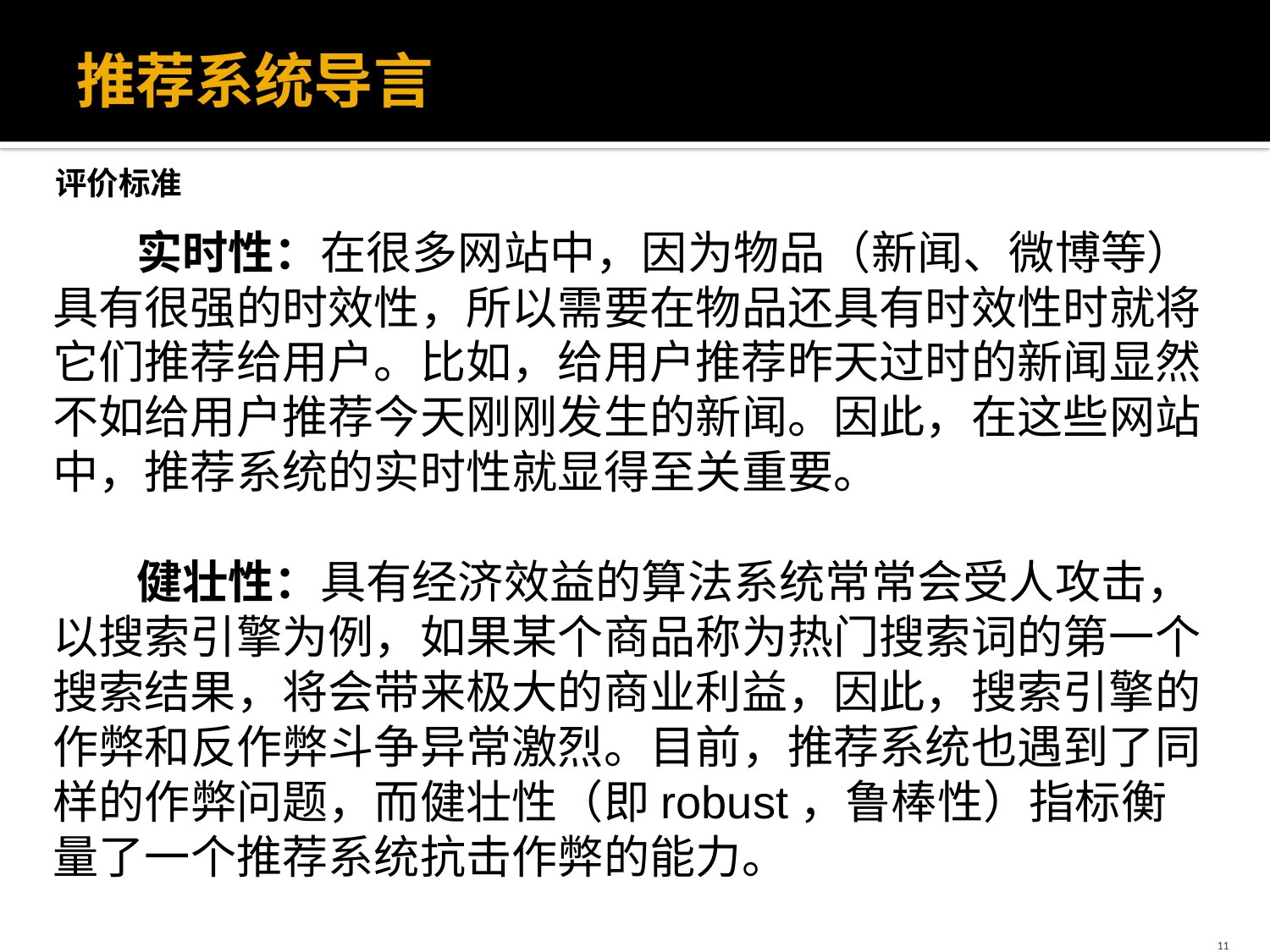

# 推荐系统导言
评价标准
       实时性：在很多网站中，因为物品（新闻、微博等）具有很强的时效性，所以需要在物品还具有时效性时就将它们推荐给用户。比如，给用户推荐昨天过时的新闻显然不如给用户推荐今天刚刚发生的新闻。因此，在这些网站中，推荐系统的实时性就显得至关重要。

       健壮性：具有经济效益的算法系统常常会受人攻击，以搜索引擎为例，如果某个商品称为热门搜索词的第一个搜索结果，将会带来极大的商业利益，因此，搜索引擎的作弊和反作弊斗争异常激烈。目前，推荐系统也遇到了同样的作弊问题，而健壮性（即robust，鲁棒性）指标衡量了一个推荐系统抗击作弊的能力。
11